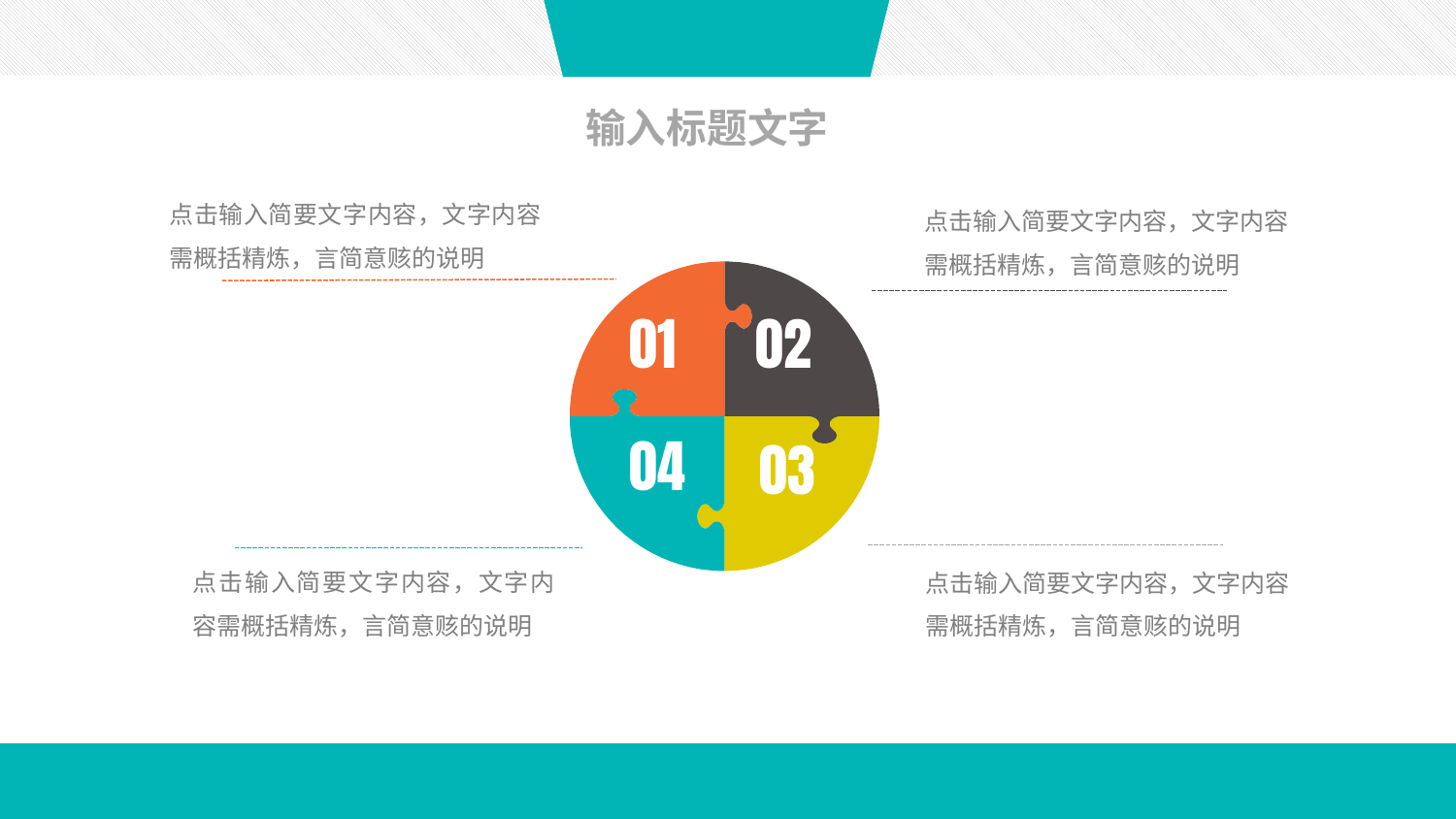

输入标题文字
点击输入简要文字内容，文字内容需概括精炼，言简意赅的说明
点击输入简要文字内容，文字内容需概括精炼，言简意赅的说明

01
02

04
03

点击输入简要文字内容，文字内容需概括精炼，言简意赅的说明
点击输入简要文字内容，文字内容需概括精炼，言简意赅的说明